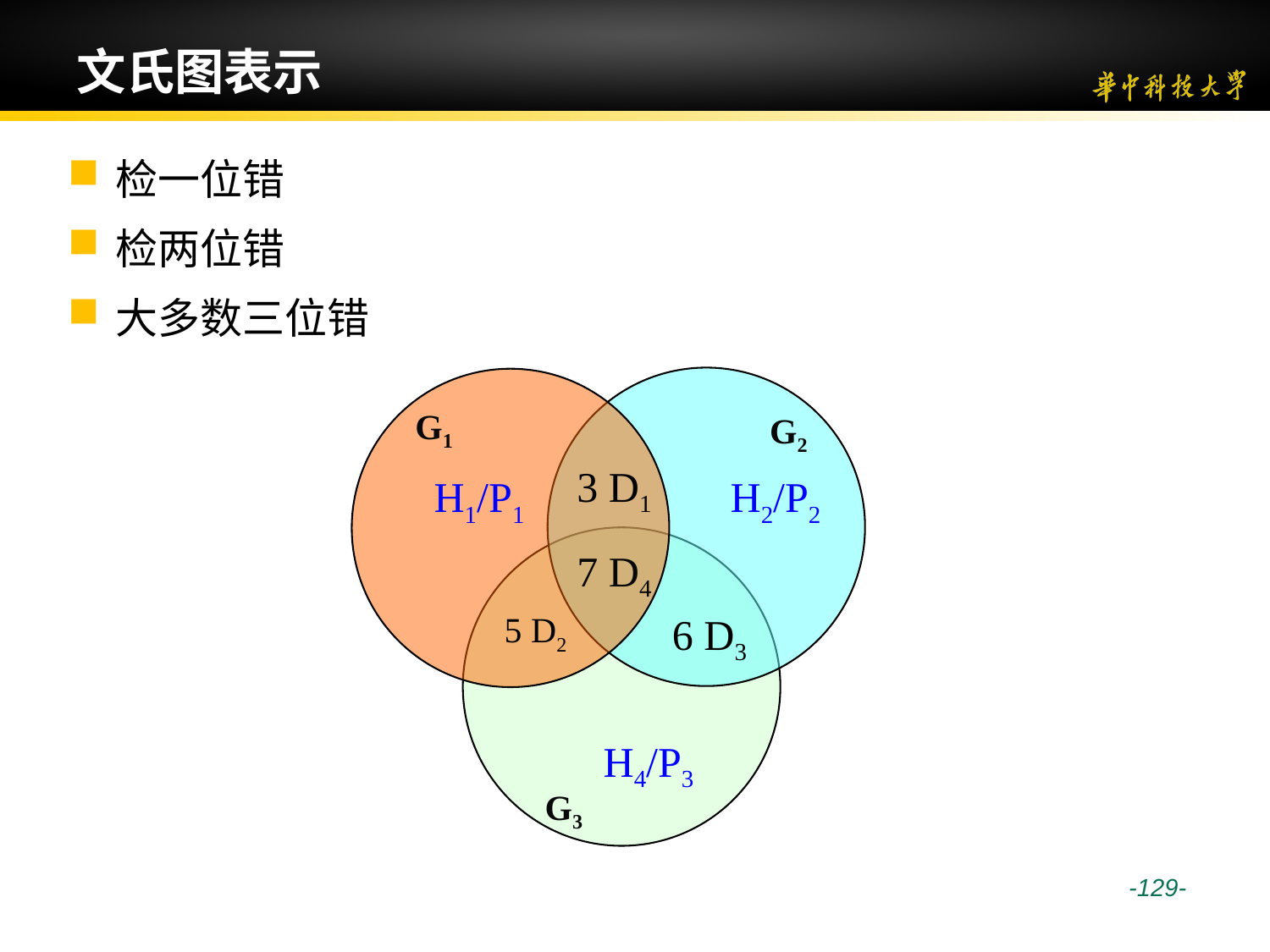

# 文氏图表示
检一位错
检两位错
大多数三位错

G1
G2
3 D1
H1/P1
H2/P2

7 D4
5 D2
6 D3
H4/P3
G3
 -129-